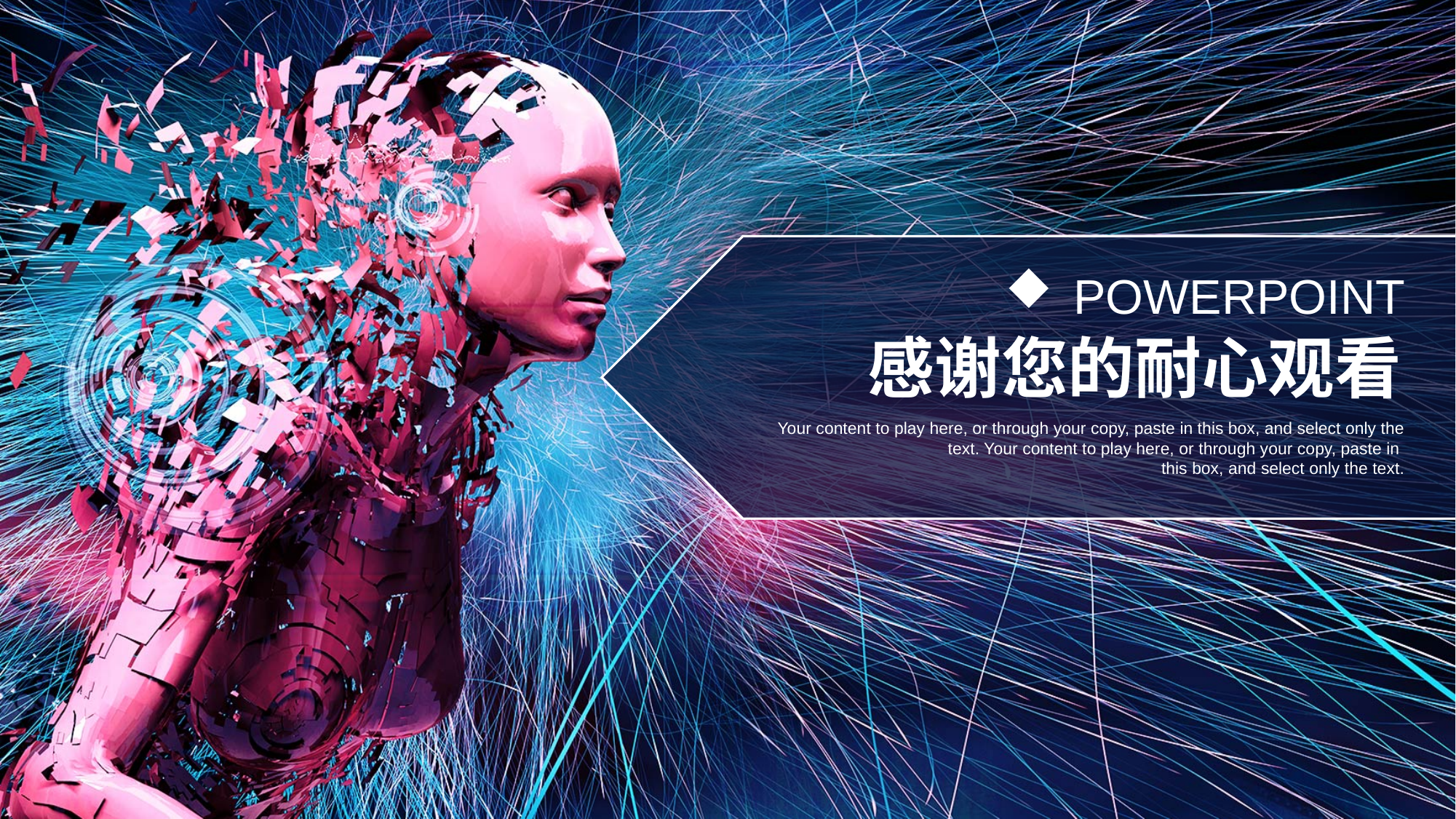

POWERPOINT
感谢您的耐心观看
Your content to play here, or through your copy, paste in this box, and select only the text. Your content to play here, or through your copy, paste in
this box, and select only the text.